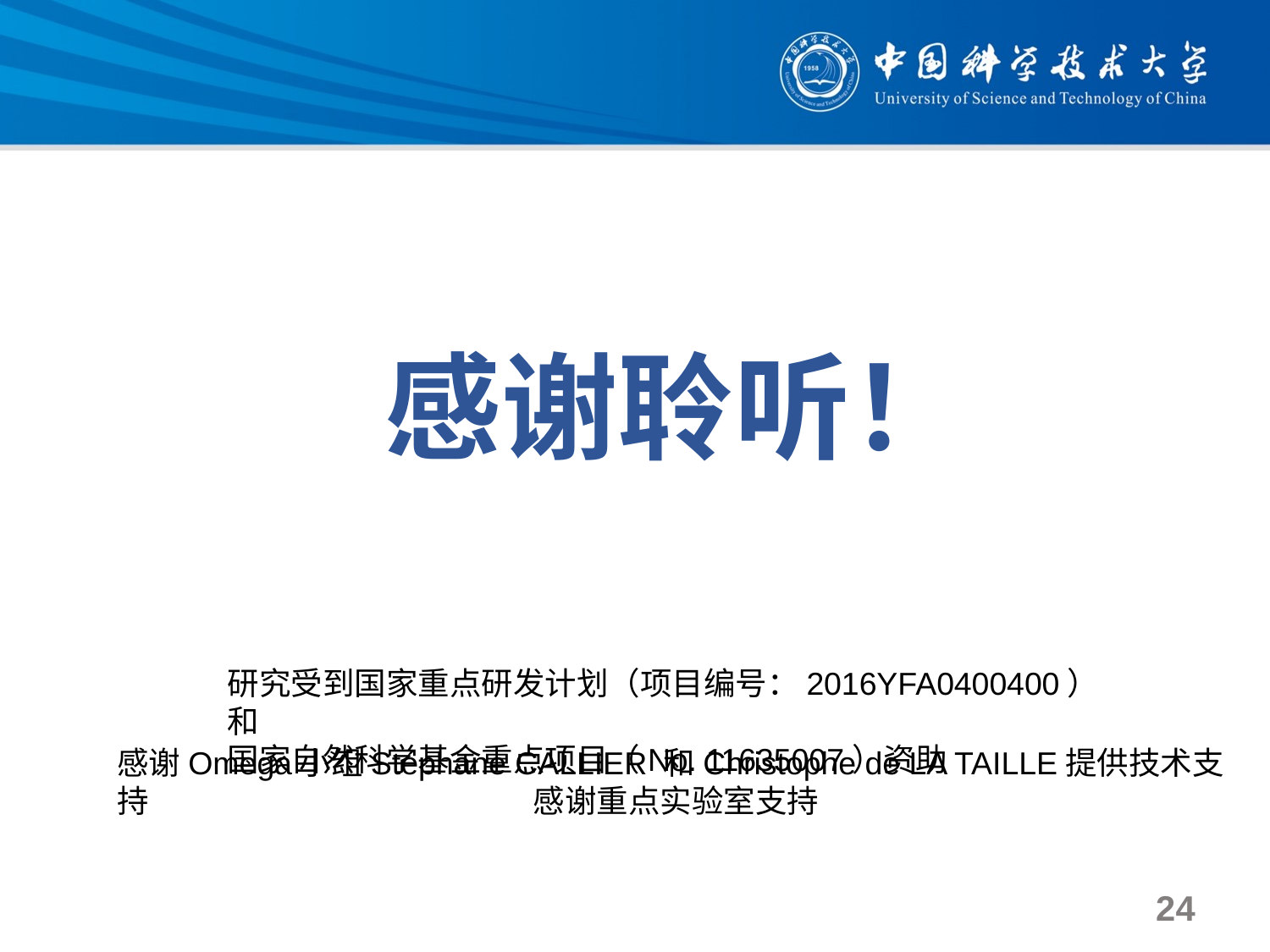

感谢聆听！
研究受到国家重点研发计划（项目编号：2016YFA0400400）和
国家自然科学基金重点项目（No. 11635007）资助
感谢Omega小组Stéphane CALLIER 和Christophe de LA TAILLE提供技术支持
感谢重点实验室支持
24